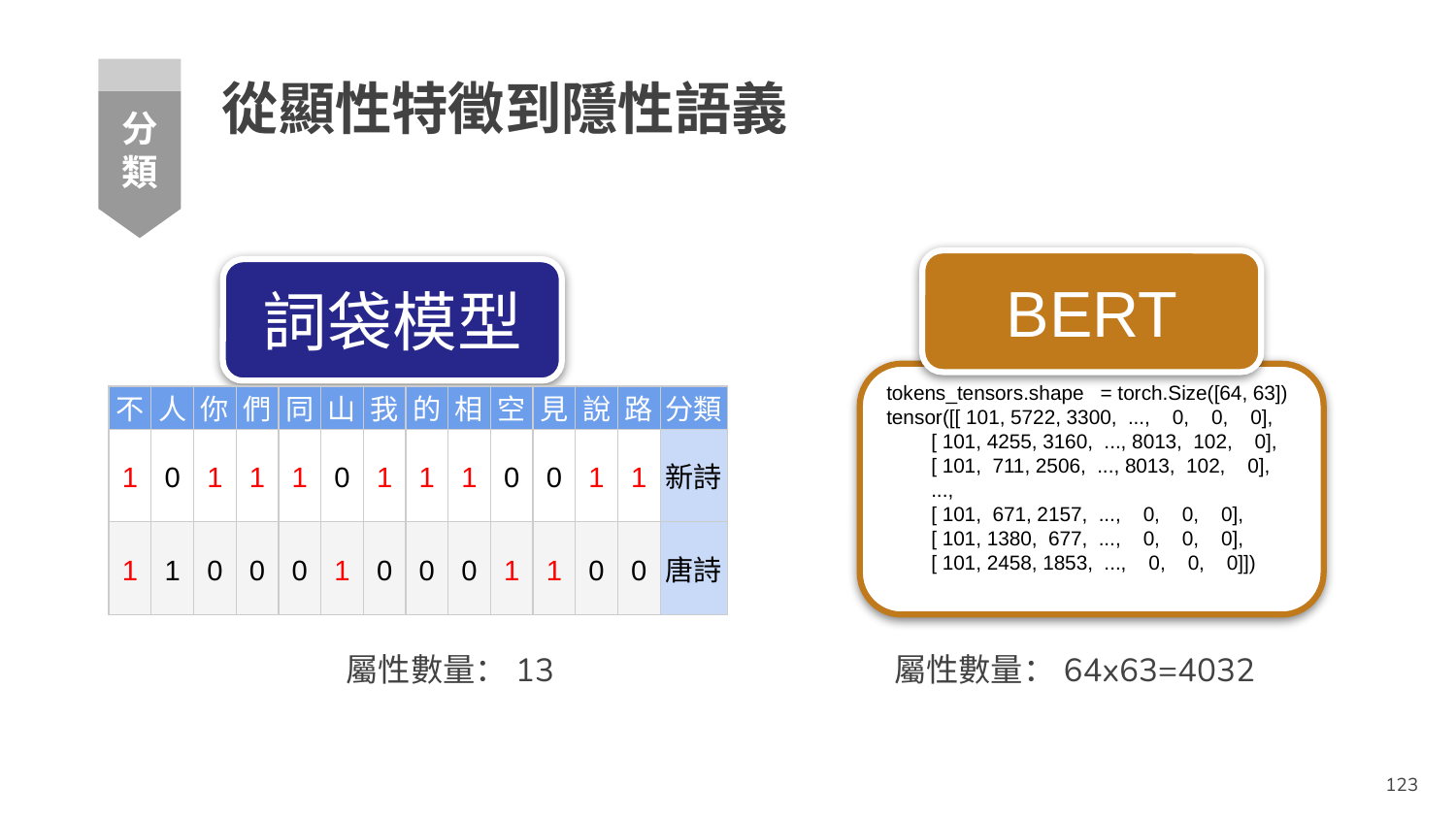

# 從顯性特徵到隱性語義
分類

BERT
詞袋模型
tokens_tensors.shape   = torch.Size([64, 63])
tensor([[ 101, 5722, 3300,  ...,    0,    0,    0],
        [ 101, 4255, 3160,  ..., 8013,  102,    0],
        [ 101,  711, 2506,  ..., 8013,  102,    0],
        ...,
        [ 101,  671, 2157,  ...,    0,    0,    0],
        [ 101, 1380,  677,  ...,    0,    0,    0],
        [ 101, 2458, 1853,  ...,    0,    0,    0]])

| 不 | 人 | 你 | 們 | 同 | 山 | 我 | 的 | 相 | 空 | 見 | 說 | 路 | 分類 |
| --- | --- | --- | --- | --- | --- | --- | --- | --- | --- | --- | --- | --- | --- |
| 1 | 0 | 1 | 1 | 1 | 0 | 1 | 1 | 1 | 0 | 0 | 1 | 1 | 新詩 |
| 1 | 1 | 0 | 0 | 0 | 1 | 0 | 0 | 0 | 1 | 1 | 0 | 0 | 唐詩 |
屬性數量：13
屬性數量：64x63=4032
123